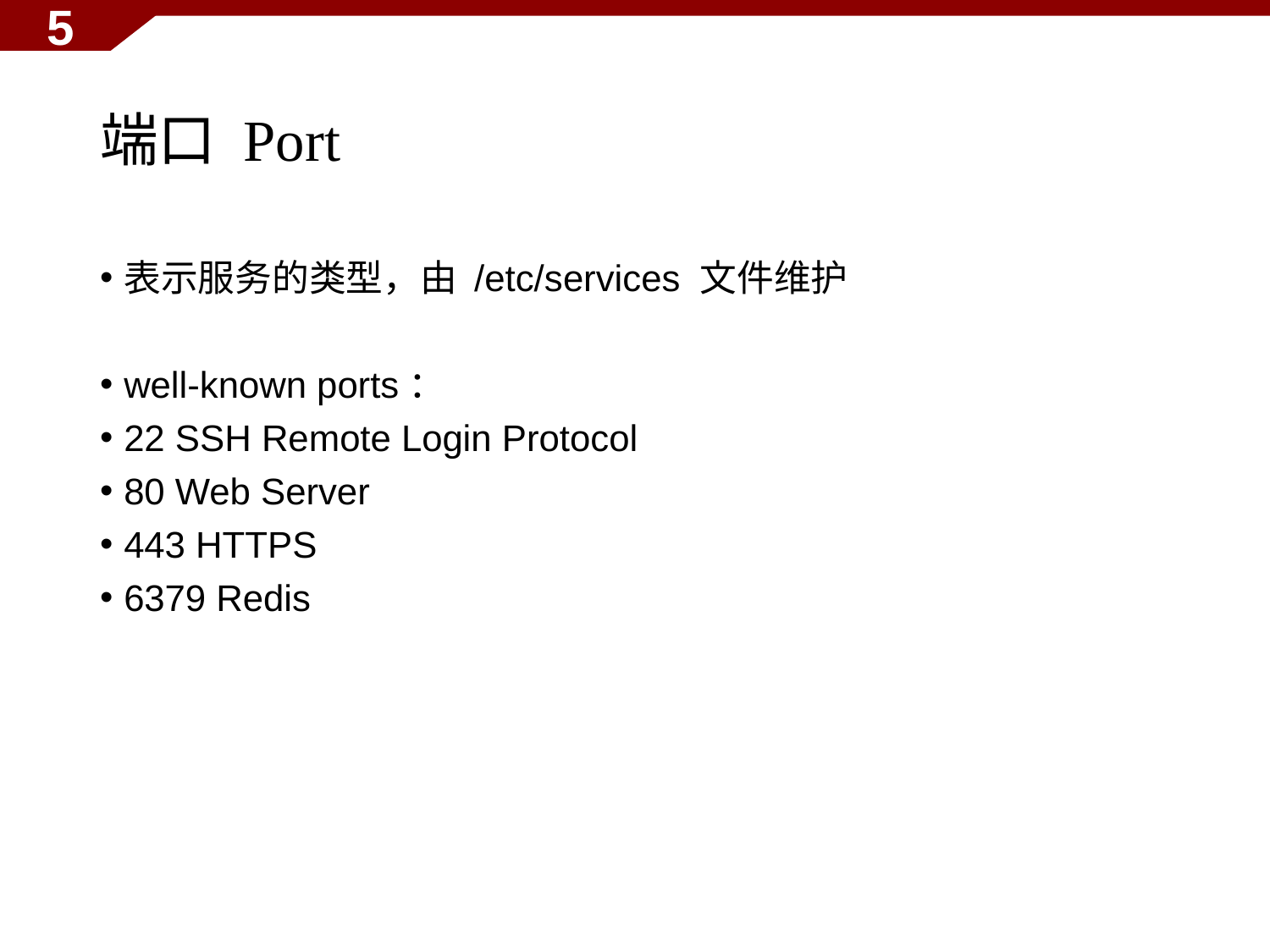

5
# 端口 Port
表示服务的类型，由 /etc/services 文件维护

well-known ports：
22 SSH Remote Login Protocol
80 Web Server
443 HTTPS
6379 Redis